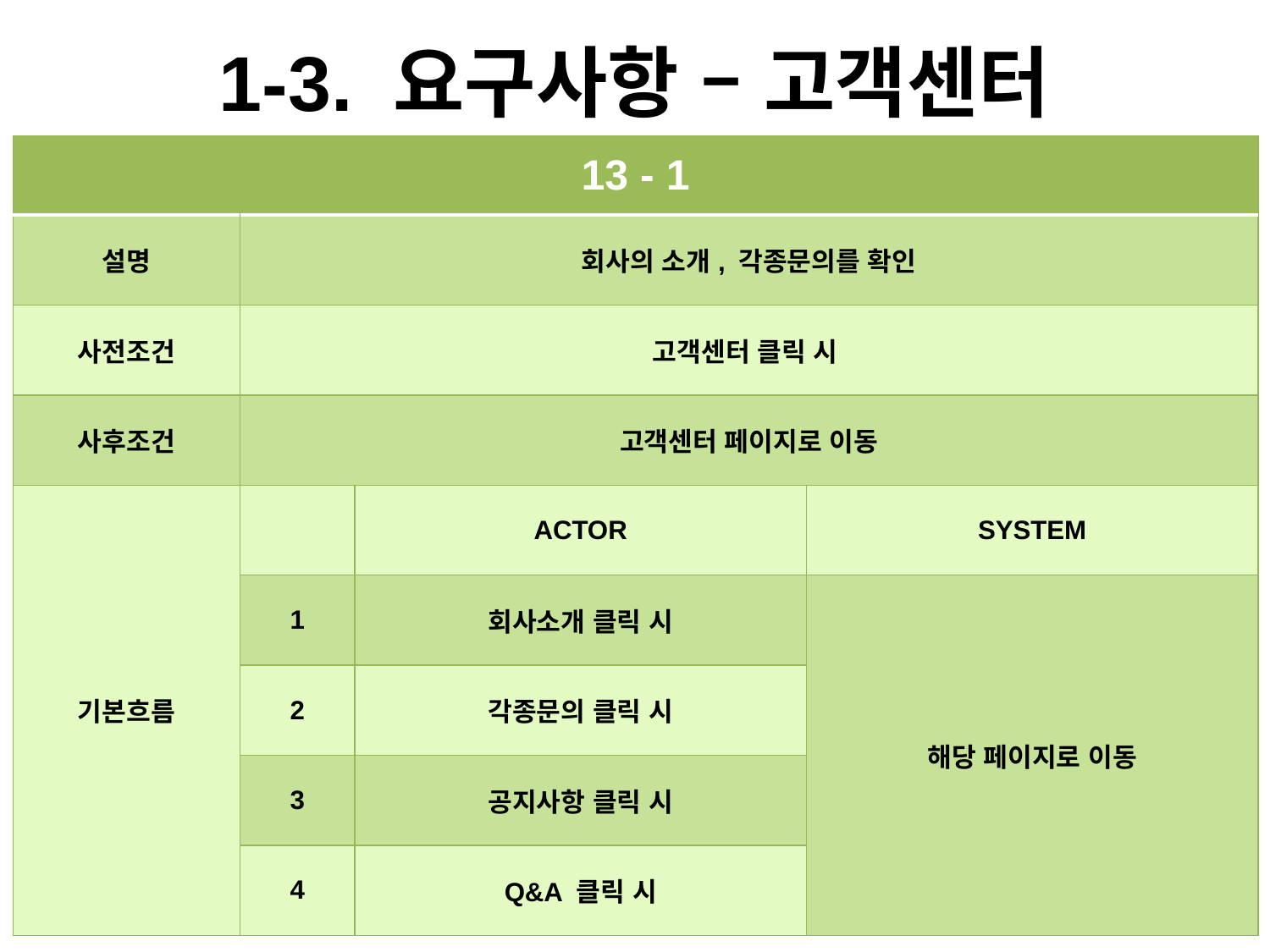

# 1-3. 요구사항 – 고객센터
| 13 - 1 |  |  |  |
| --- | --- | --- | --- |
| 설명 | 회사의 소개, 각종문의를 확인 |  |  |
| 사전조건 | 고객센터 클릭 시 |  |  |
| 사후조건 | 고객센터 페이지로 이동 |  |  |
| 기본흐름 |  | ACTOR | SYSTEM |
|  | 1 | 회사소개 클릭 시 | 해당 페이지로 이동 |
|  | 2 | 각종문의 클릭 시 |  |
|  | 3 | 공지사항 클릭 시 |  |
|  | 4 | Q&A 클릭 시 |  |